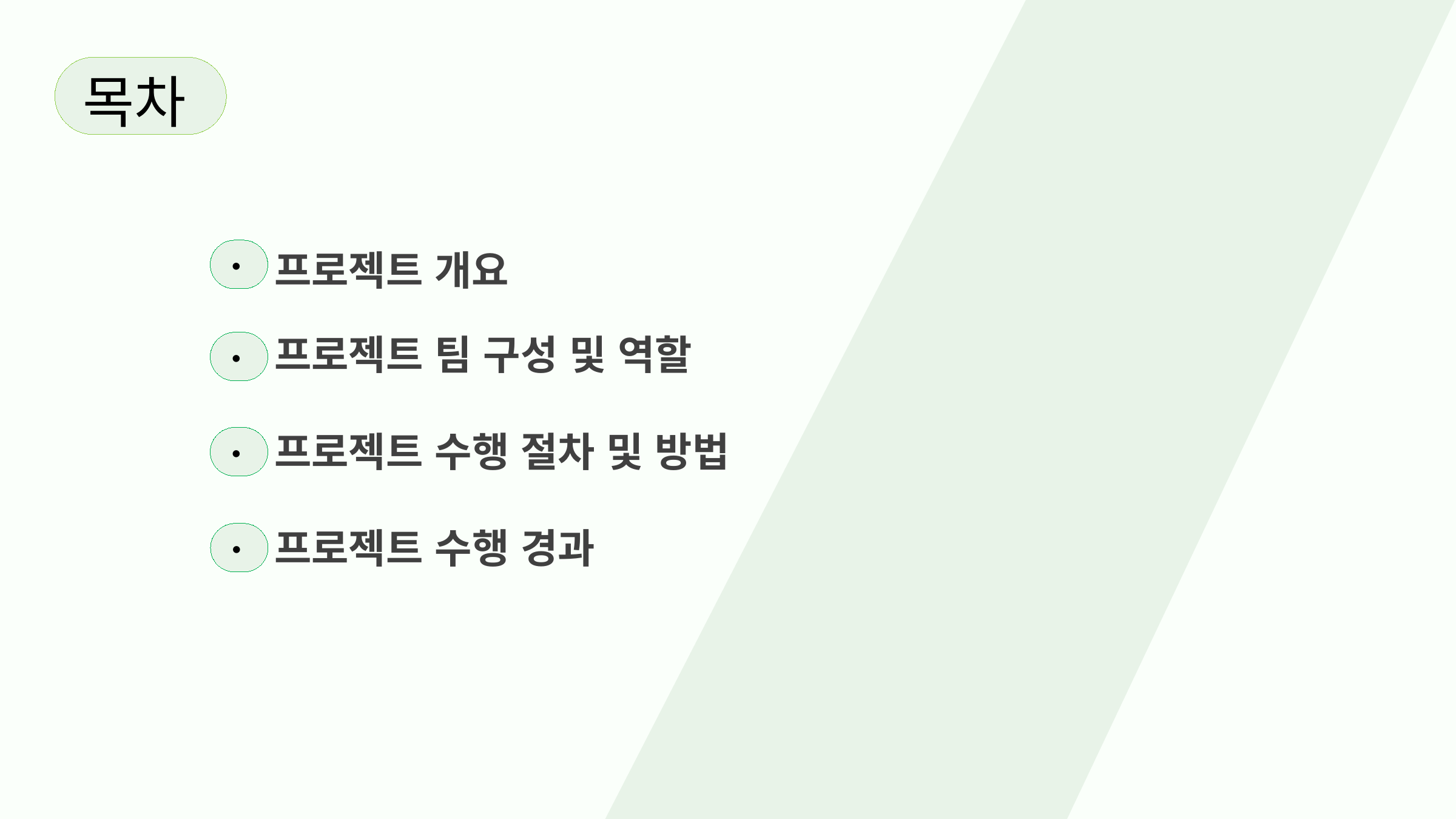

목차

프로젝트 개요
●
프로젝트 팀 구성 및 역할​

●
프로젝트 수행 절차 및 방법

●
프로젝트 수행 경과

●